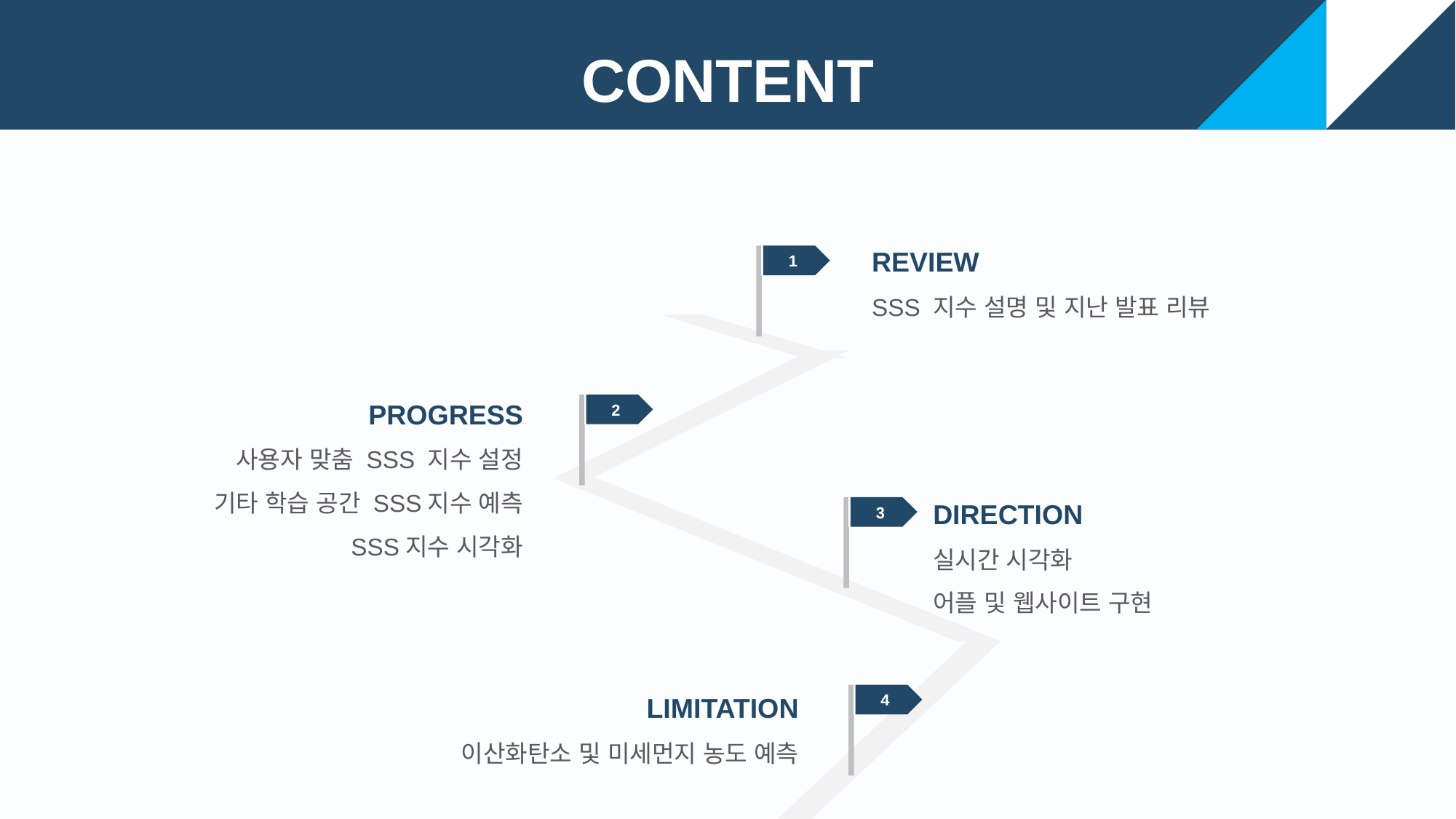

CONTENT

REVIEW
SSS 지수 설명 및 지난 발표 리뷰
1

PROGRESS
사용자 맞춤 SSS 지수 설정
기타 학습 공간 SSS지수 예측
SSS지수 시각화
2

DIRECTION
실시간 시각화
어플 및 웹사이트 구현

3

LIMITATION
이산화탄소 및 미세먼지 농도 예측
4